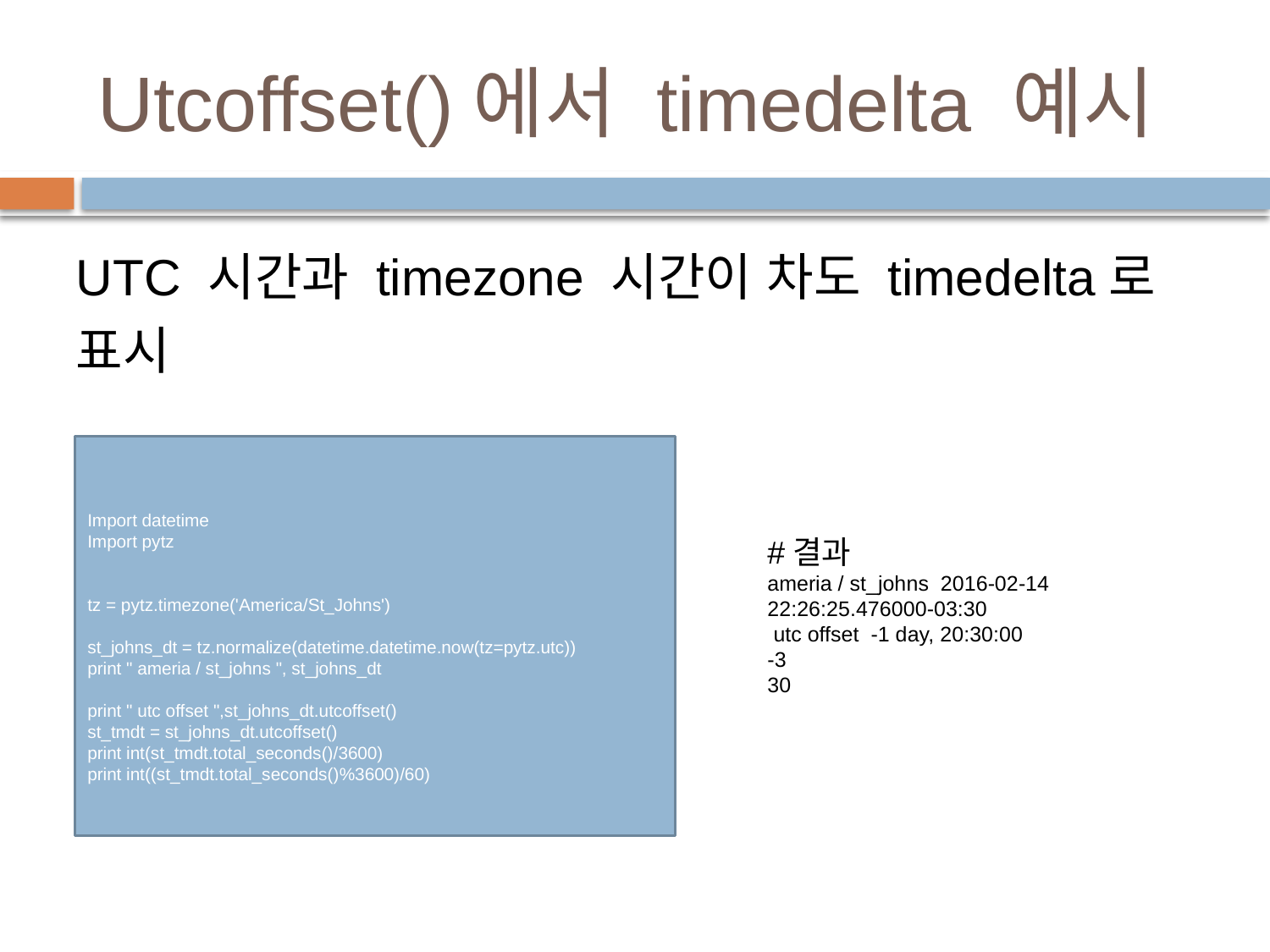

# Utcoffset()에서 timedelta 예시
UTC 시간과 timezone 시간이 차도 timedelta로 표시

Import datetime
Import pytz

tz = pytz.timezone('America/St_Johns')

st_johns_dt = tz.normalize(datetime.datetime.now(tz=pytz.utc))
print " ameria / st_johns ", st_johns_dt

print " utc offset ",st_johns_dt.utcoffset()
st_tmdt = st_johns_dt.utcoffset()
print int(st_tmdt.total_seconds()/3600)
print int((st_tmdt.total_seconds()%3600)/60)
#결과
ameria / st_johns  2016-02-14 22:26:25.476000-03:30
 utc offset  -1 day, 20:30:00
-3
30